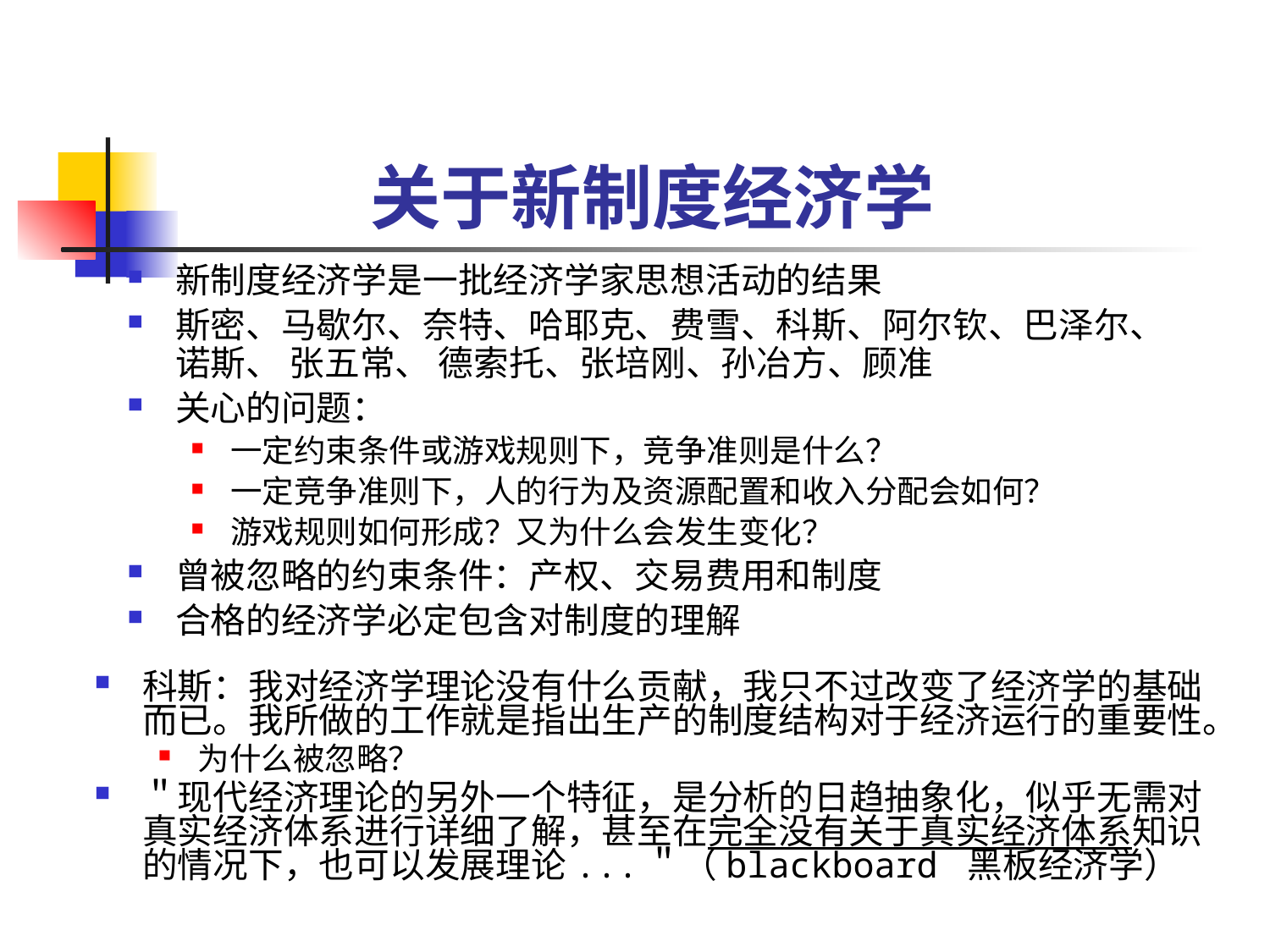

# 关于新制度经济学
新制度经济学是一批经济学家思想活动的结果
斯密、马歇尔、奈特、哈耶克、费雪、科斯、阿尔钦、巴泽尔、诺斯、 张五常、 德索托、张培刚、孙冶方、顾准
关心的问题：
一定约束条件或游戏规则下，竞争准则是什么？
一定竞争准则下，人的行为及资源配置和收入分配会如何？
游戏规则如何形成？又为什么会发生变化？
曾被忽略的约束条件：产权、交易费用和制度
合格的经济学必定包含对制度的理解
科斯：我对经济学理论没有什么贡献，我只不过改变了经济学的基础而已。我所做的工作就是指出生产的制度结构对于经济运行的重要性。
为什么被忽略？
＂现代经济理论的另外一个特征，是分析的日趋抽象化，似乎无需对真实经济体系进行详细了解，甚至在完全没有关于真实经济体系知识的情况下，也可以发展理论...＂（blackboard 黑板经济学）